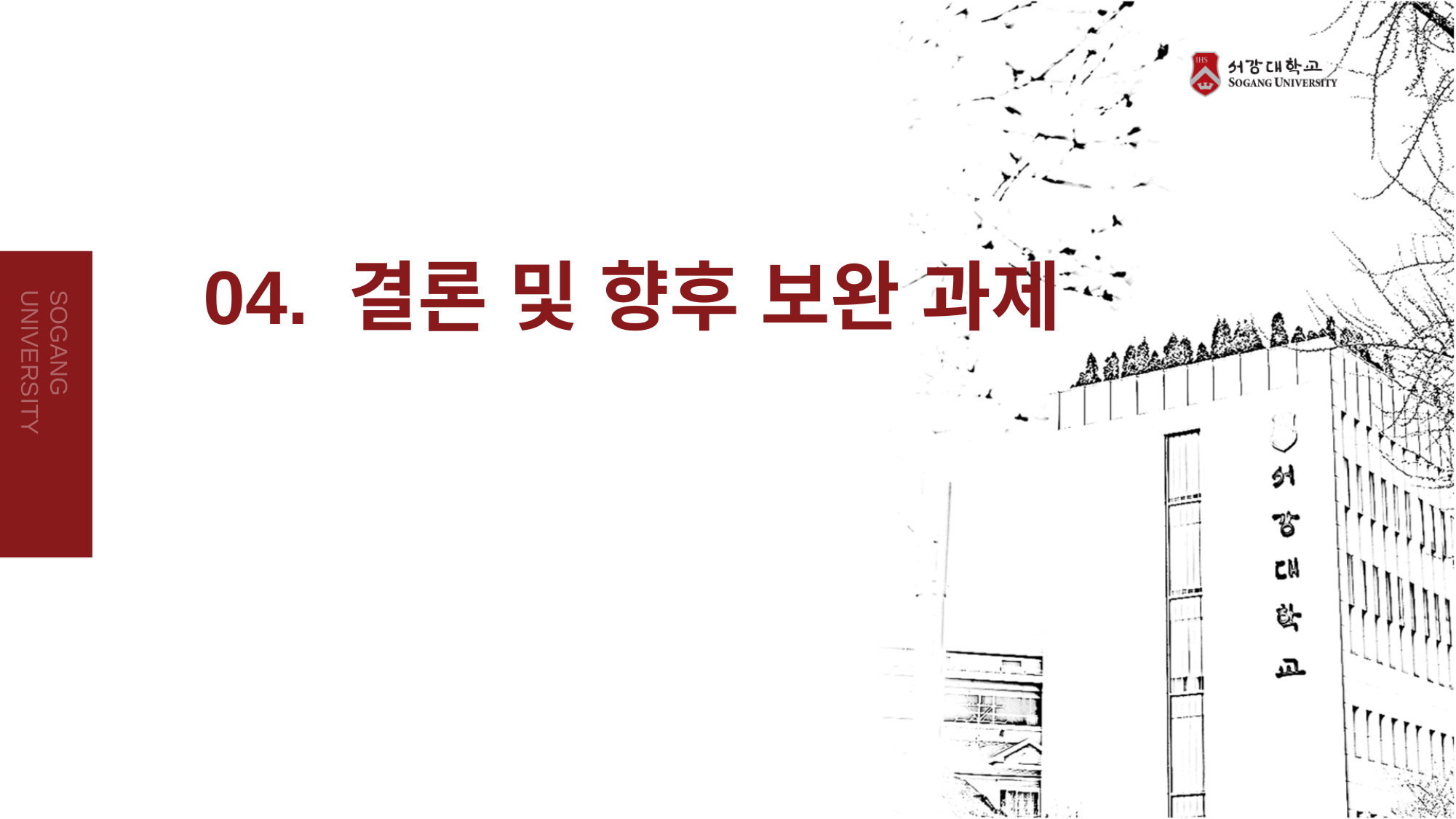

04. 결론 및 향후 보완 과제
SOGANG UNIVERSITY